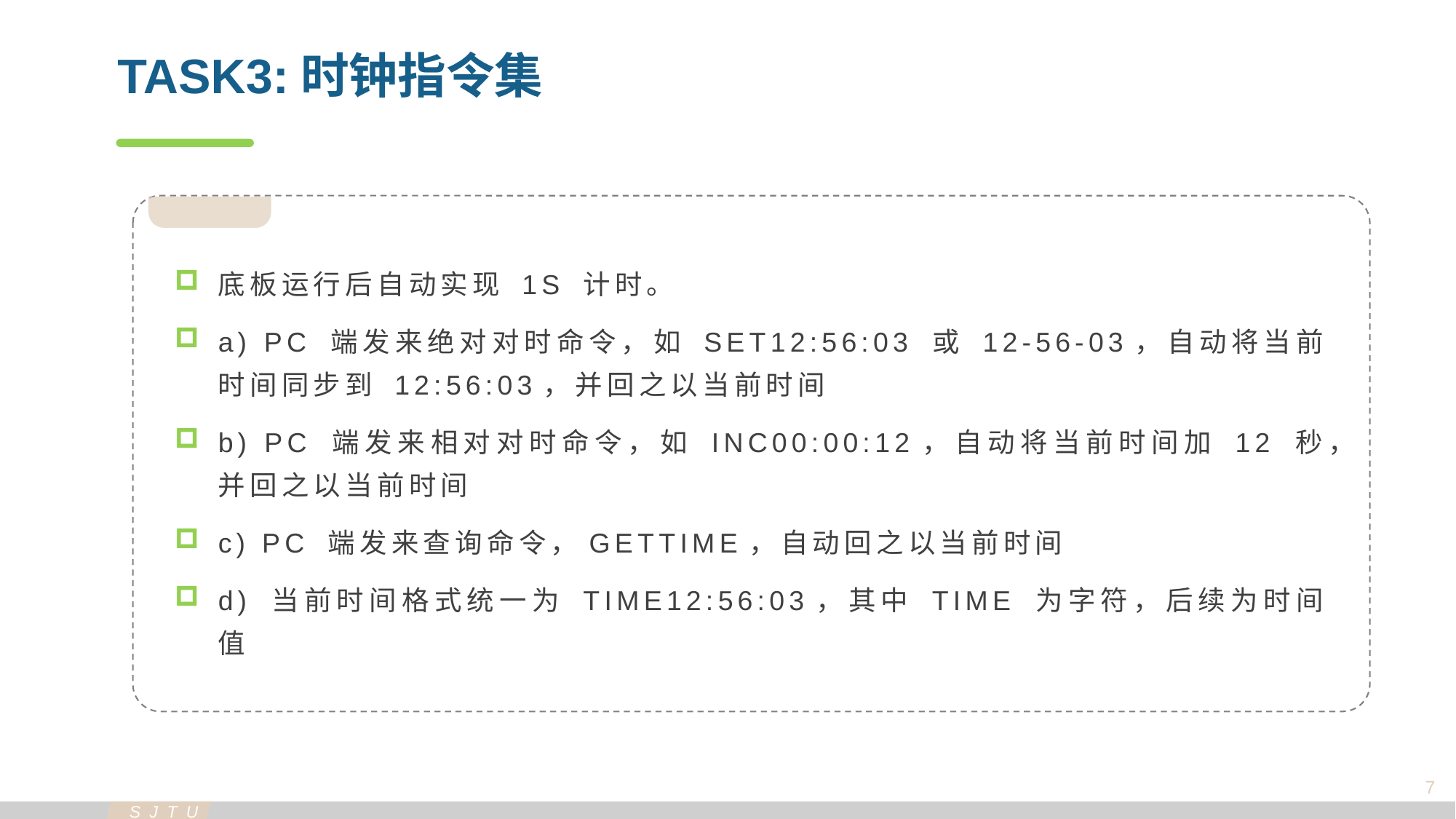

TASK3:时钟指令集

底板运行后自动实现 1S 计时。
a) PC 端发来绝对对时命令，如 SET12:56:03 或 12-56-03，自动将当前时间同步到 12:56:03，并回之以当前时间
b) PC 端发来相对对时命令，如 INC00:00:12，自动将当前时间加 12 秒，并回之以当前时间
c) PC 端发来查询命令，GETTIME，自动回之以当前时间
d) 当前时间格式统一为 TIME12:56:03，其中 TIME 为字符，后续为时间值
7